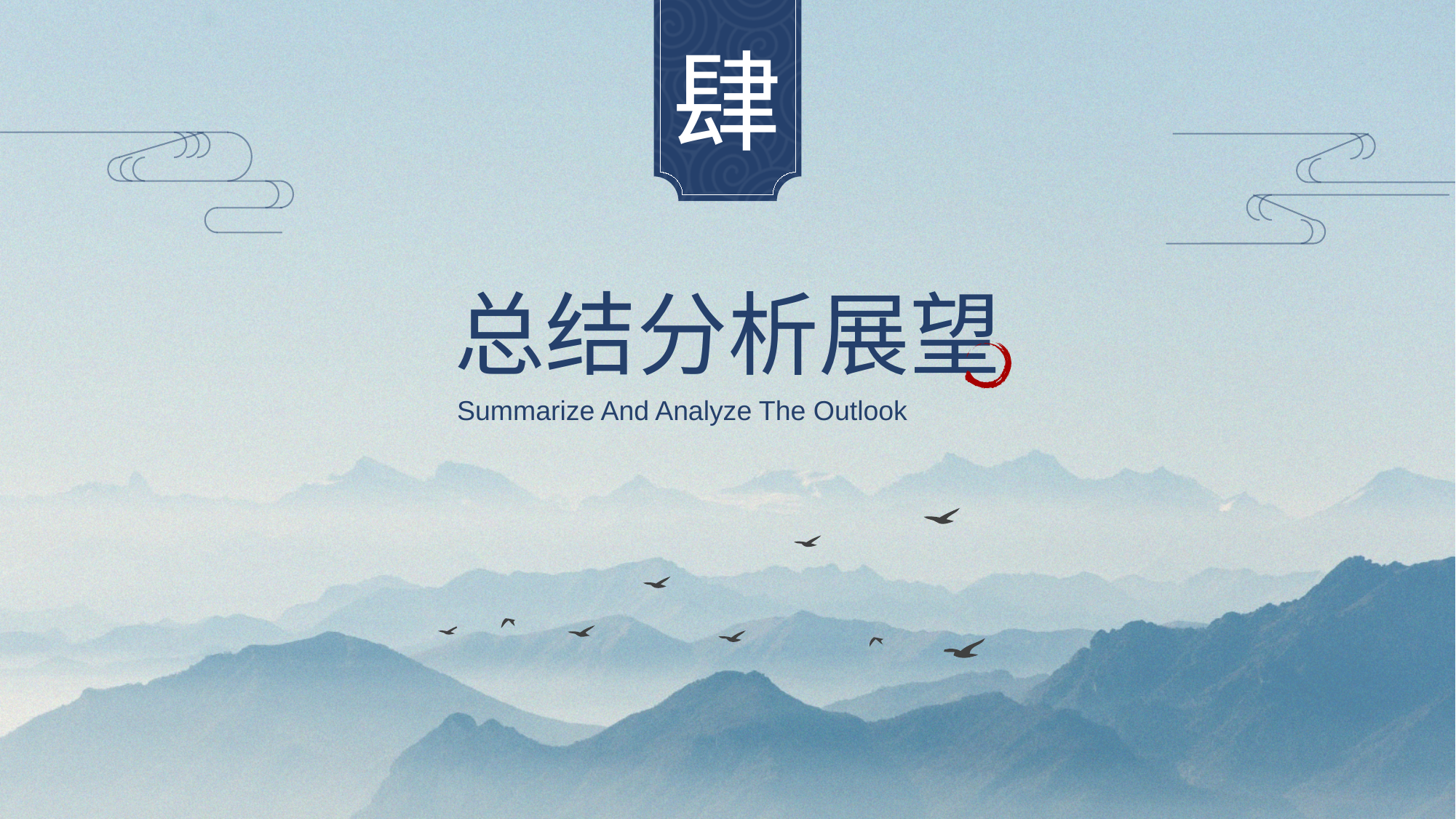

肆

总结分析展望

Summarize And Analyze The Outlook